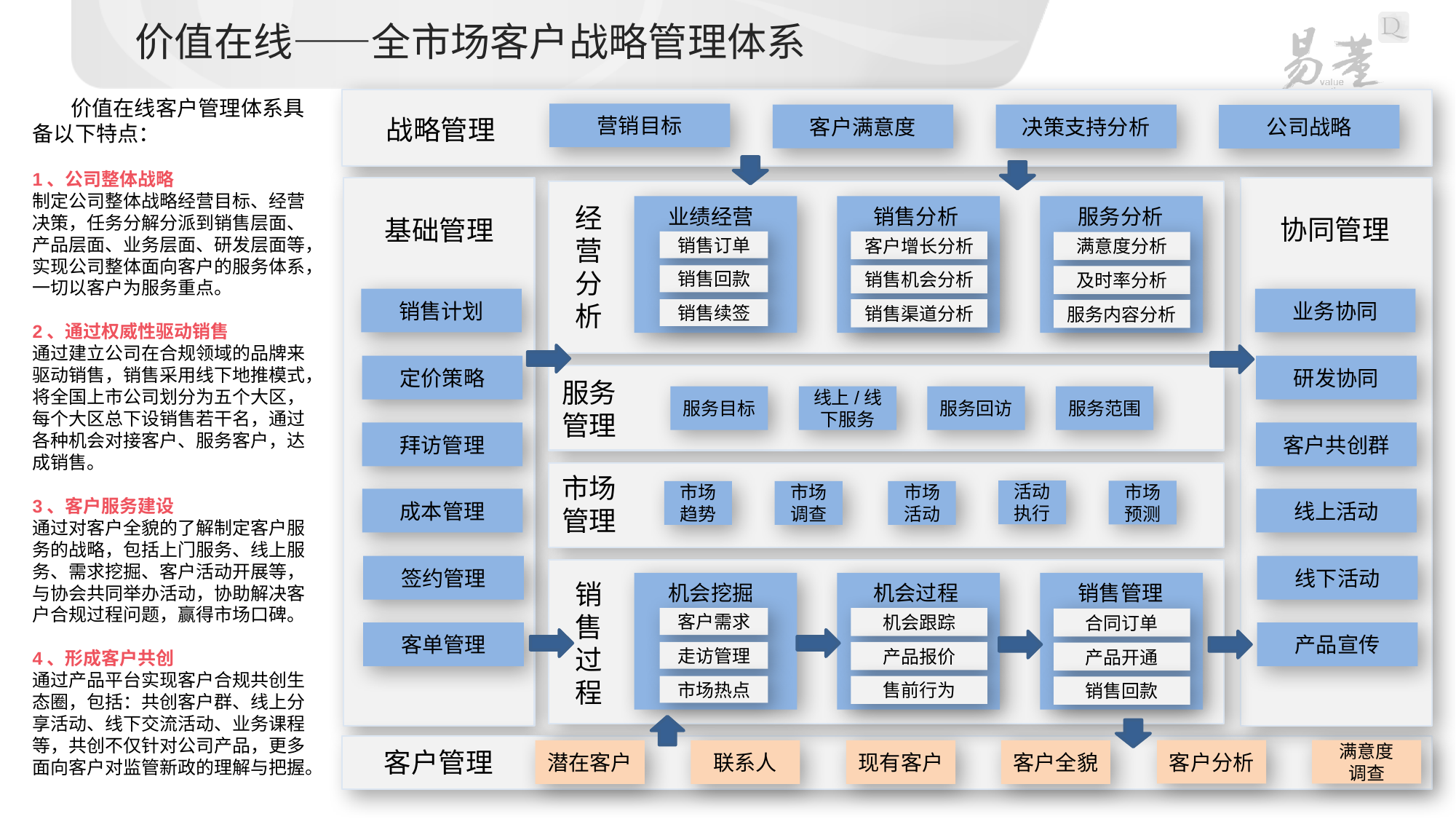

价值在线——全市场客户战略管理体系
       价值在线客户管理体系具备以下特点：

1、公司整体战略
制定公司整体战略经营目标、经营决策，任务分解分派到销售层面、产品层面、业务层面、研发层面等，实现公司整体面向客户的服务体系，一切以客户为服务重点。

2、通过权威性驱动销售
通过建立公司在合规领域的品牌来驱动销售，销售采用线下地推模式，将全国上市公司划分为五个大区，每个大区总下设销售若干名，通过各种机会对接客户、服务客户，达成销售。

3、客户服务建设
通过对客户全貌的了解制定客户服务的战略，包括上门服务、线上服务、需求挖掘、客户活动开展等，与协会共同举办活动，协助解决客户合规过程问题，赢得市场口碑。

4、形成客户共创
通过产品平台实现客户合规共创生态圈，包括：共创客户群、线上分享活动、线下交流活动、业务课程等，共创不仅针对公司产品，更多面向客户对监管新政的理解与把握。

营销目标
决策支持分析
客户满意度
公司战略
战略管理

经营分析

服务分析
业绩经营
销售分析
协同管理
基础管理
客户增长分析
销售订单
满意度分析
销售机会分析
销售回款
及时率分析
销售计划
业务协同
销售渠道分析
销售续签
服务内容分析

定价策略
研发协同

服务管理
服务回访
服务范围
服务目标
线上/线下服务
拜访管理
客户共创群

市场管理
活动执行
市场预测
市场调查
市场活动
市场趋势
成本管理
线上活动
签约管理
线下活动

销售过程

销售管理
机会挖掘
机会过程
机会跟踪
客户需求
合同订单
客单管理
产品宣传

产品报价
走访管理
产品开通
售前行为
市场热点
销售回款

满意度
调查
客户分析
客户全貌
客户管理
现有客户
联系人
潜在客户